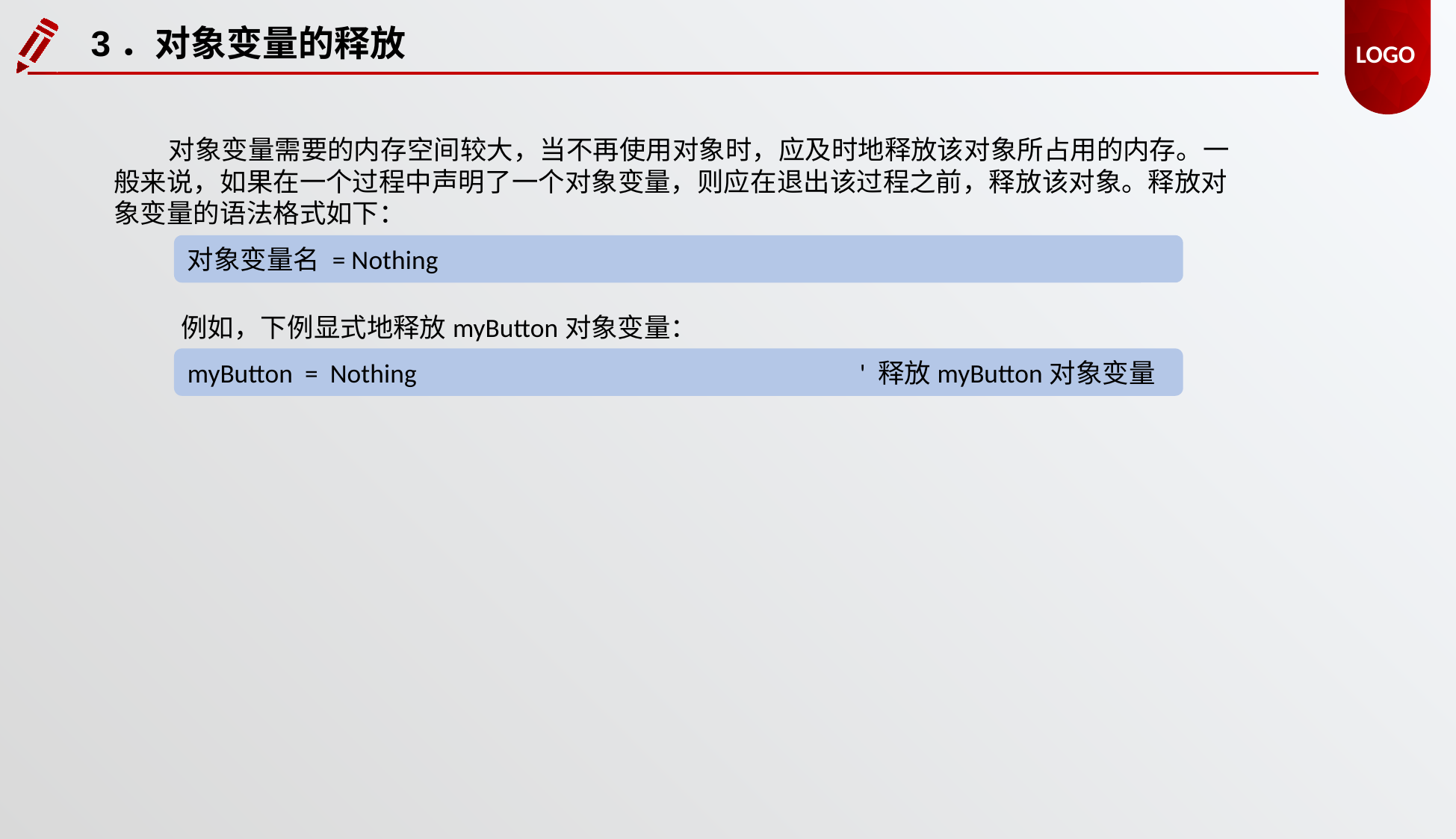

3．对象变量的释放
对象变量需要的内存空间较大，当不再使用对象时，应及时地释放该对象所占用的内存。一般来说，如果在一个过程中声明了一个对象变量，则应在退出该过程之前，释放该对象。释放对象变量的语法格式如下：
对象变量名 = Nothing
例如，下例显式地释放myButton对象变量：
myButton  =  Nothing				' 释放myButton对象变量